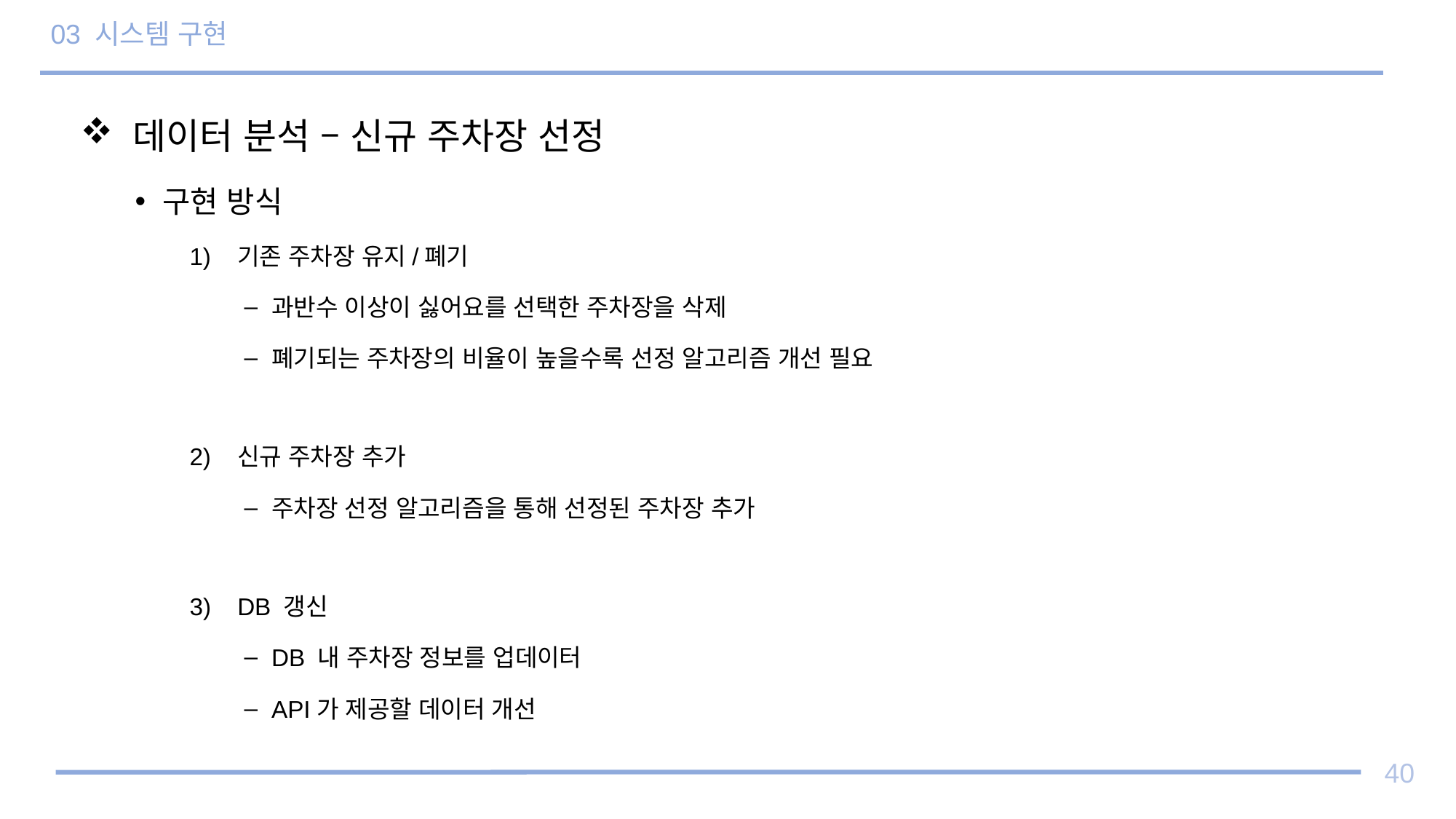

# 03 시스템 구현
 데이터 분석 – 신규 주차장 선정
구현 방식
기존 주차장 유지/폐기
과반수 이상이 싫어요를 선택한 주차장을 삭제
폐기되는 주차장의 비율이 높을수록 선정 알고리즘 개선 필요

신규 주차장 추가
주차장 선정 알고리즘을 통해 선정된 주차장 추가

DB 갱신
DB 내 주차장 정보를 업데이터
API가 제공할 데이터 개선
40